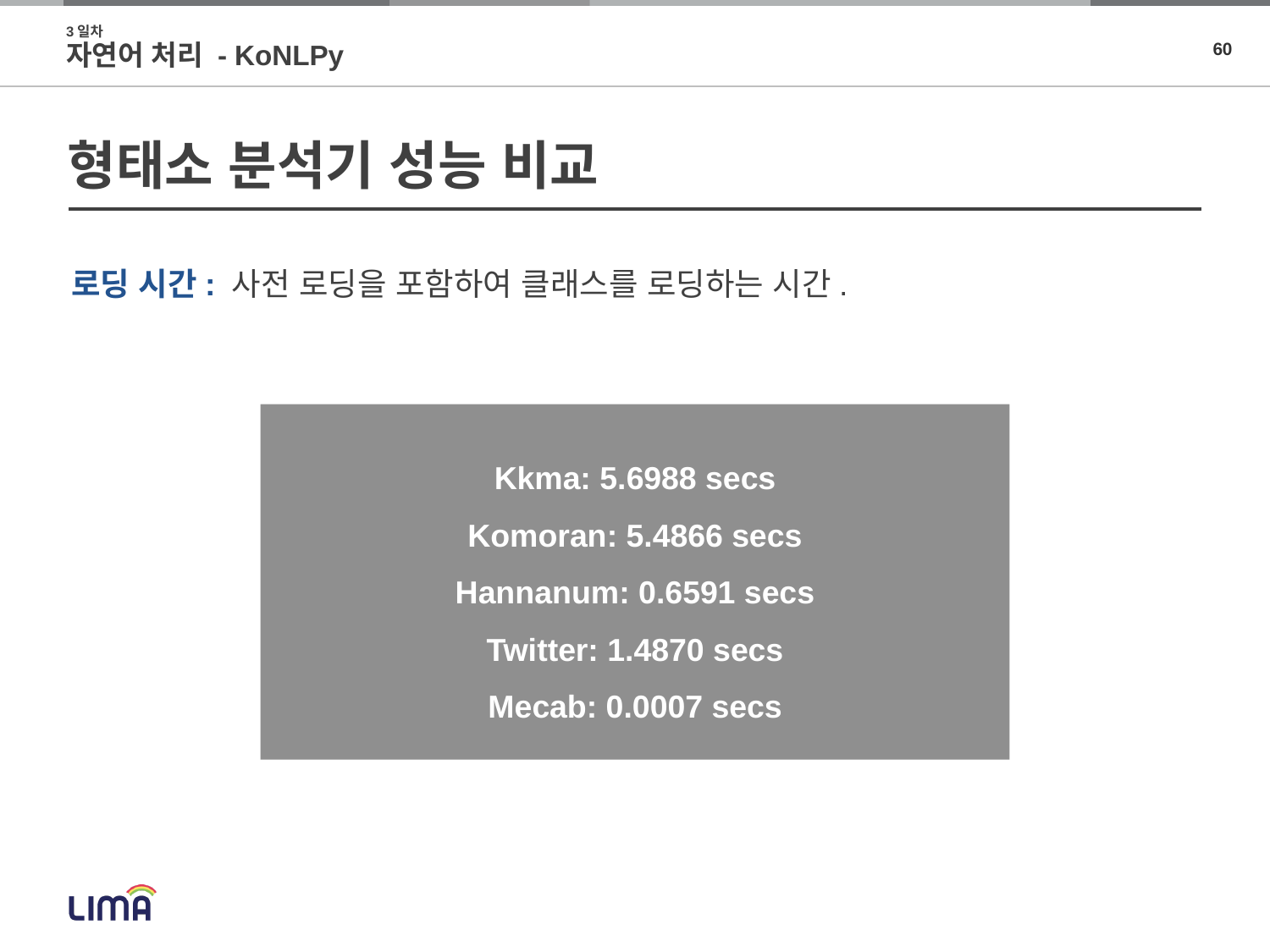

3일차
자연어 처리 - KoNLPy
# 형태소 분석기 성능 비교
로딩 시간: 사전 로딩을 포함하여 클래스를 로딩하는 시간.
Kkma: 5.6988 secs
Komoran: 5.4866 secs
Hannanum: 0.6591 secs
Twitter: 1.4870 secs
Mecab: 0.0007 secs